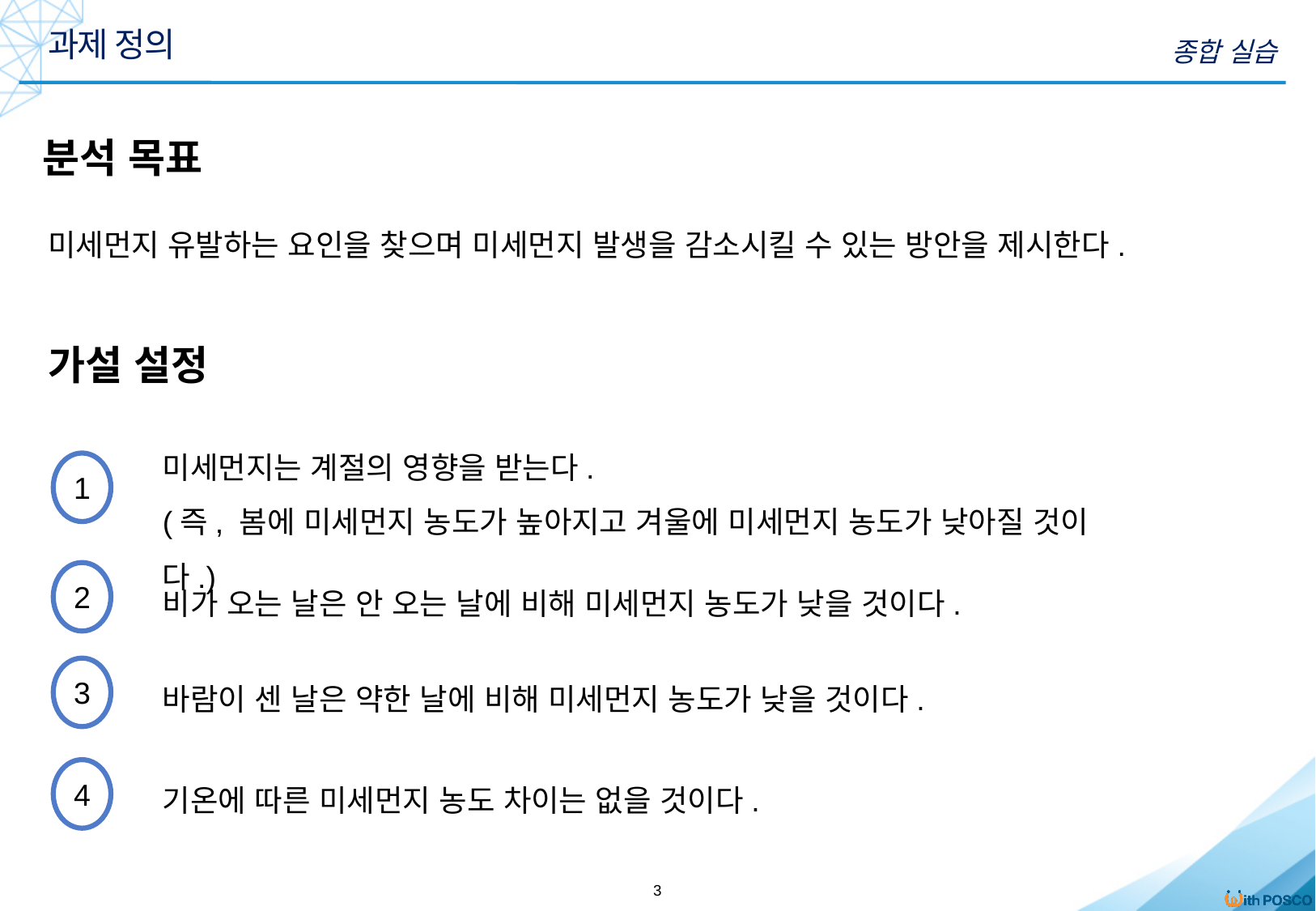

과제 정의
종합 실습
분석 목표
미세먼지 유발하는 요인을 찾으며 미세먼지 발생을 감소시킬 수 있는 방안을 제시한다.
가설 설정
미세먼지는 계절의 영향을 받는다.
(즉, 봄에 미세먼지 농도가 높아지고 겨울에 미세먼지 농도가 낮아질 것이다.)
1
비가 오는 날은 안 오는 날에 비해 미세먼지 농도가 낮을 것이다.
2
바람이 센 날은 약한 날에 비해 미세먼지 농도가 낮을 것이다.
3
기온에 따른 미세먼지 농도 차이는 없을 것이다.
4